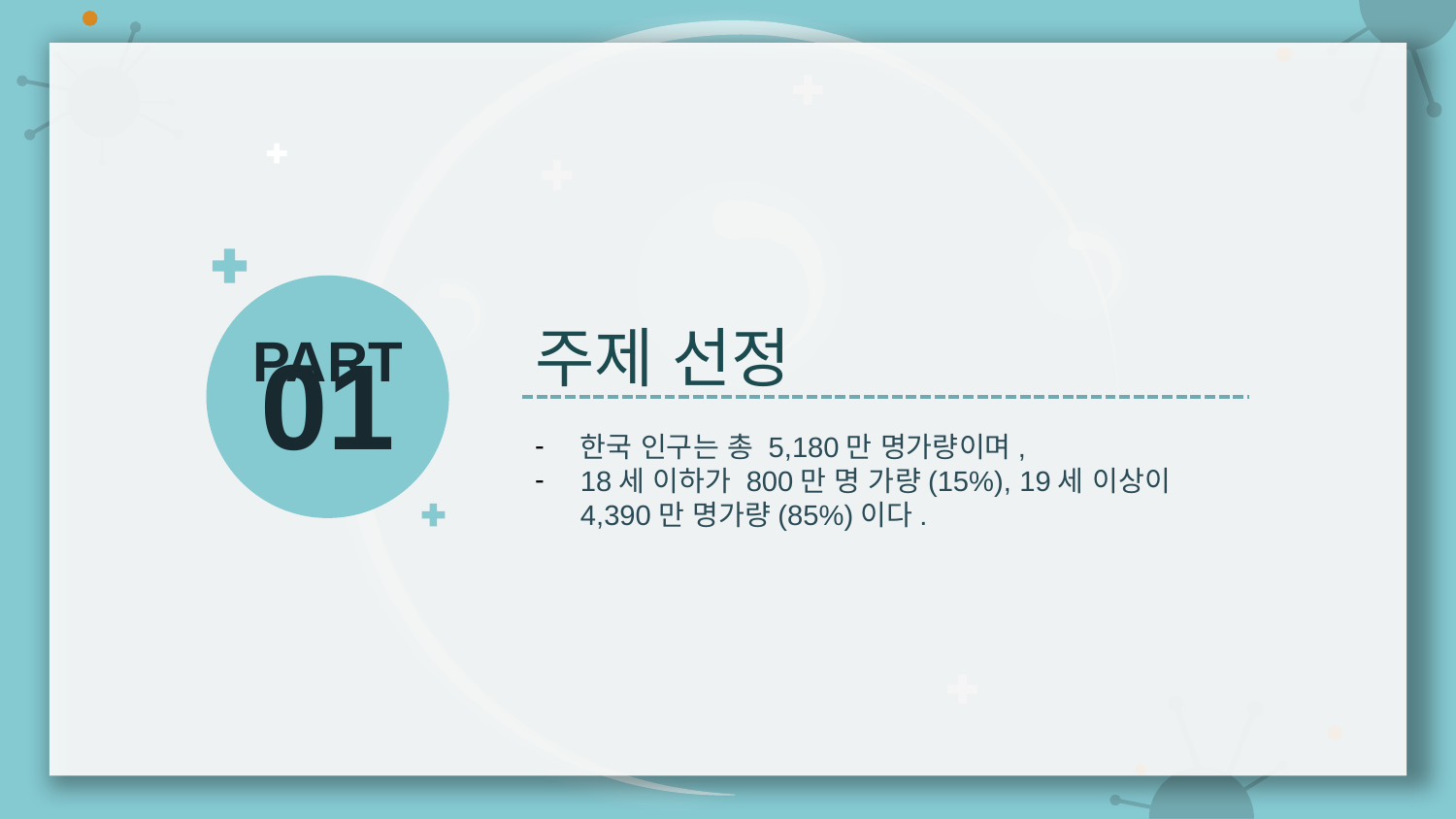

주제 선정

한국 인구는 총 5,180만 명가량이며,
18세 이하가 800만 명 가량(15%), 19세 이상이 4,390만 명가량(85%)이다.

# PART 01